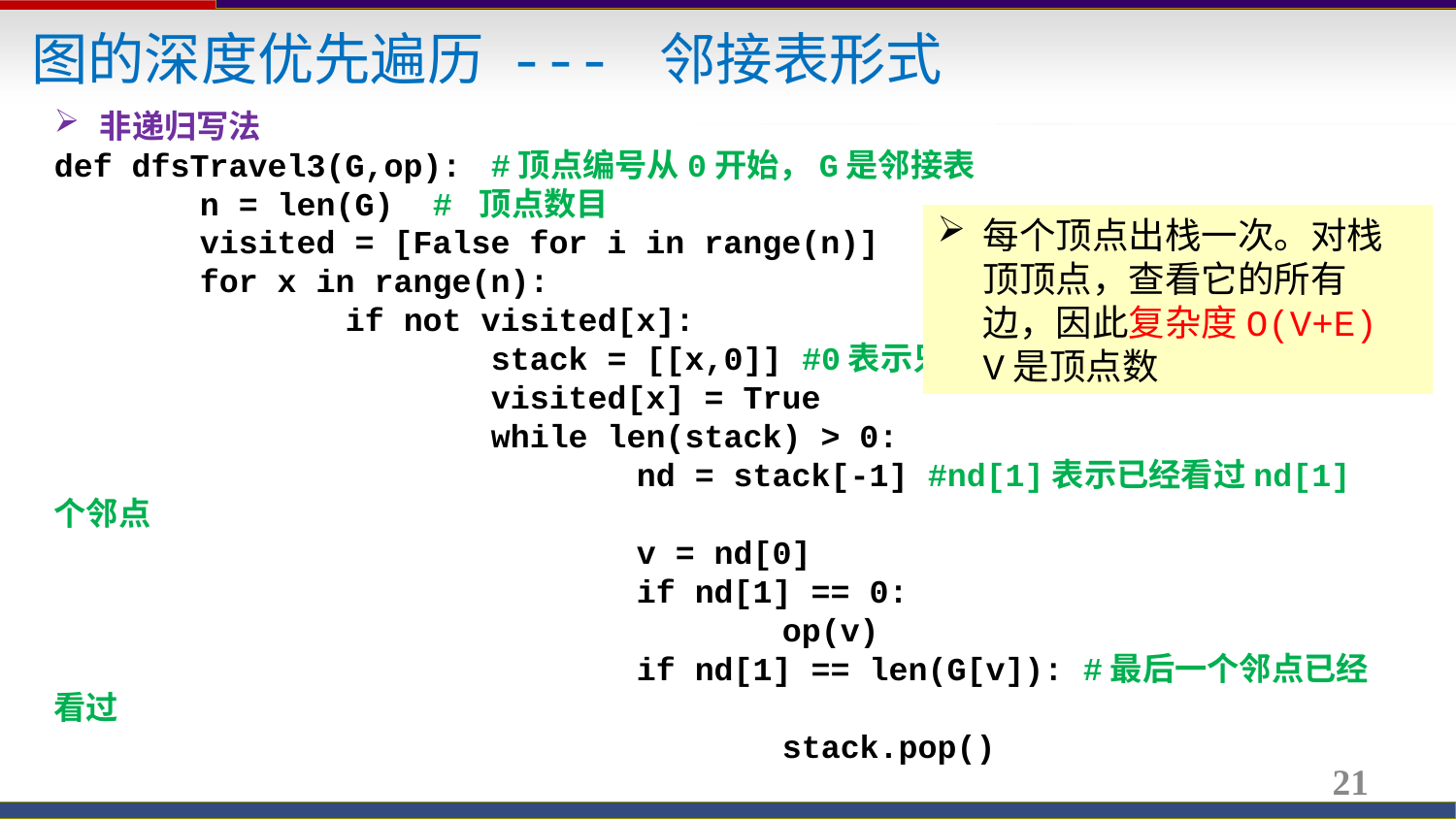

图的深度优先遍历 --- 邻接表形式
非递归写法
def dfsTravel3(G,op):	#顶点编号从0开始，G是邻接表
	n = len(G)  # 顶点数目
	visited = [False for i in range(n)]
	for x in range(n):
		if not visited[x]:
			stack = [[x,0]] #0表示只看了0个邻点
			visited[x] = True
			while len(stack) > 0:
				nd = stack[-1] #nd[1]表示已经看过nd[1]个邻点
				v = nd[0]
				if nd[1] == 0:
					op(v)
				if nd[1] == len(G[v]): #最后一个邻点已经看过
					stack.pop()
每个顶点出栈一次。对栈顶顶点，查看它的所有边，因此复杂度O(V+E) V是顶点数